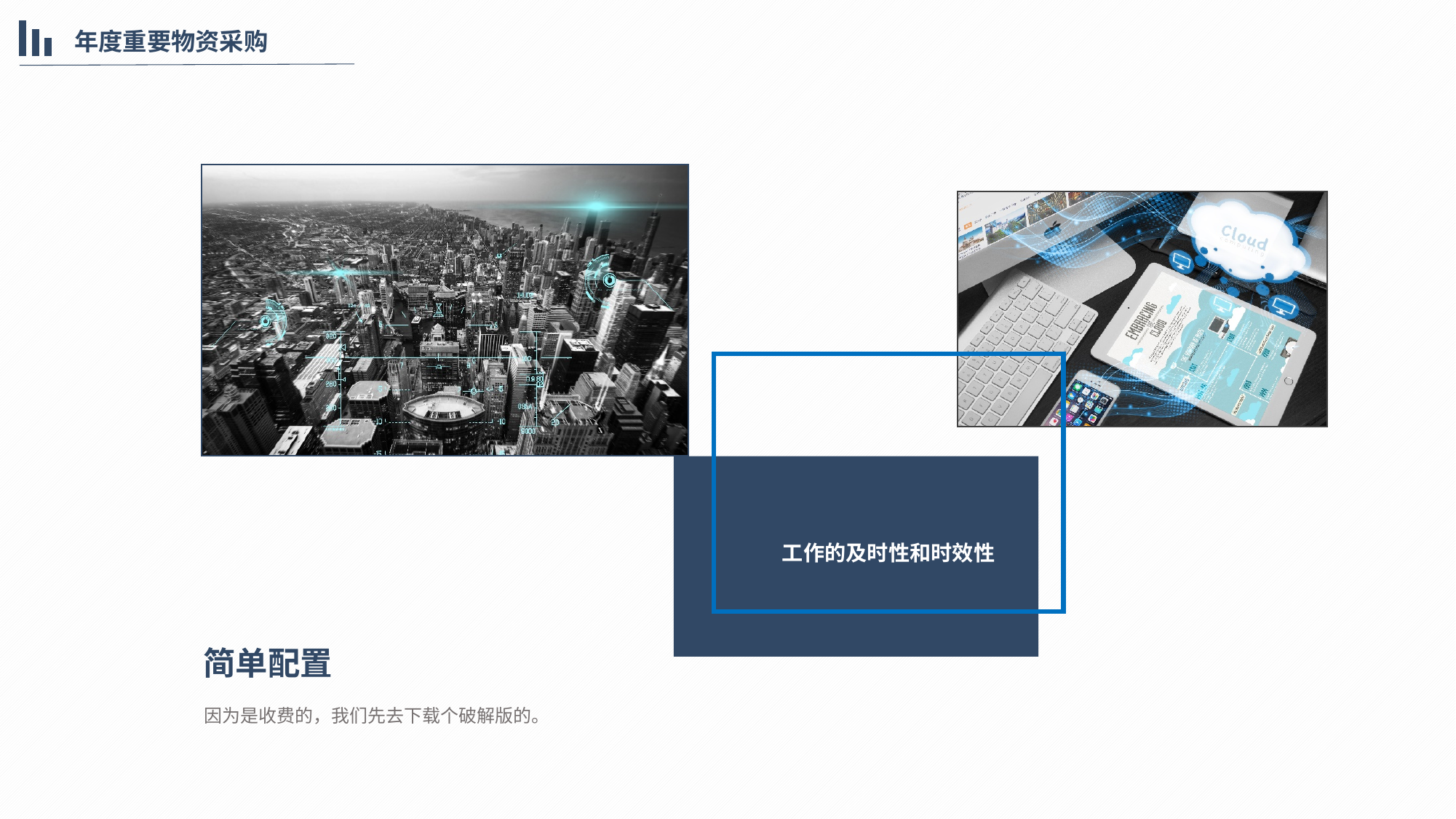

年度重要物资采购

工作的及时性和时效性
简单配置
因为是收费的，我们先去下载个破解版的。